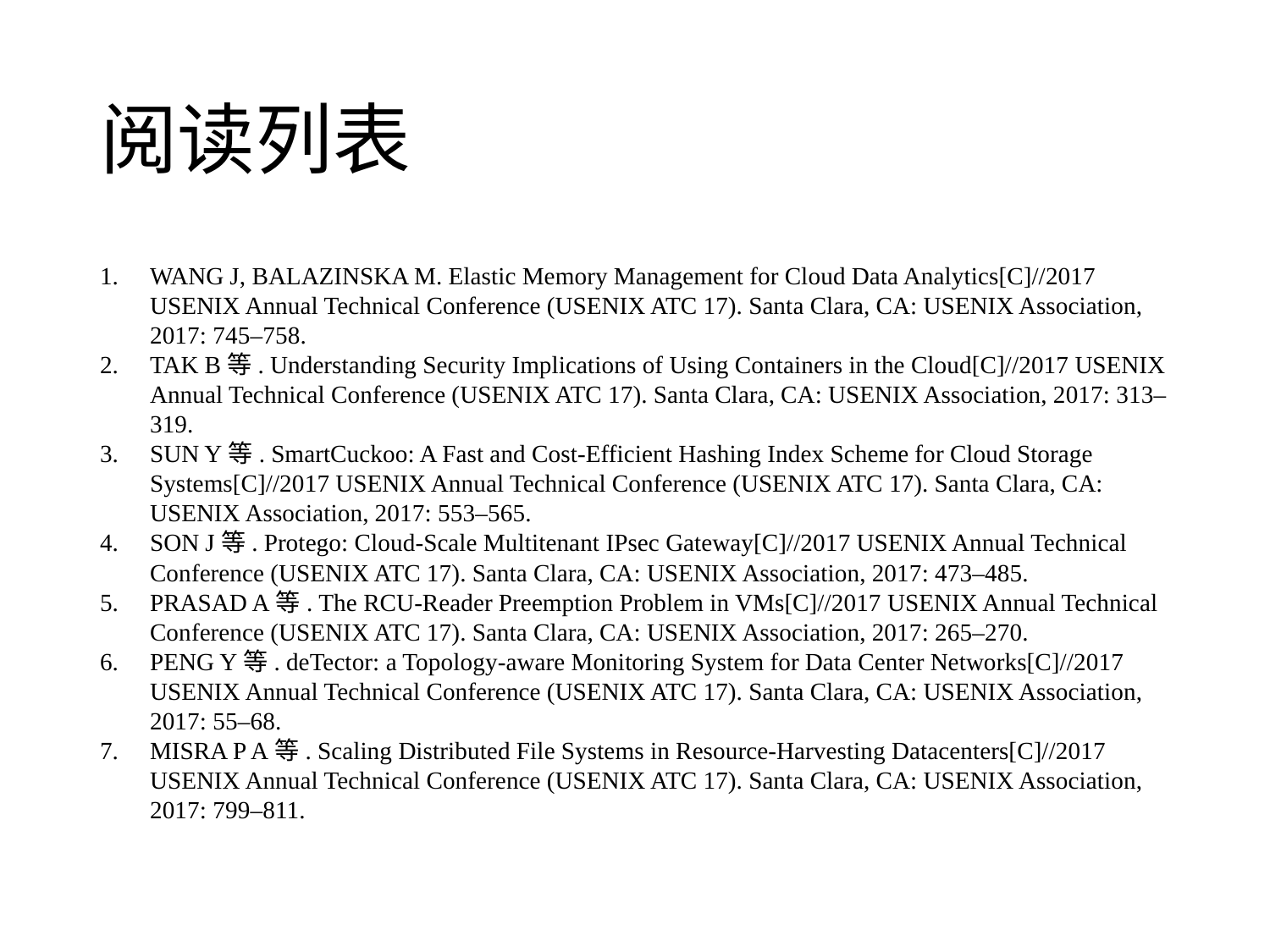

# 阅读列表
WANG J, BALAZINSKA M. Elastic Memory Management for Cloud Data Analytics[C]//2017 USENIX Annual Technical Conference (USENIX ATC 17). Santa Clara, CA: USENIX Association, 2017: 745–758.
TAK B等. Understanding Security Implications of Using Containers in the Cloud[C]//2017 USENIX Annual Technical Conference (USENIX ATC 17). Santa Clara, CA: USENIX Association, 2017: 313–319.
SUN Y等. SmartCuckoo: A Fast and Cost-Efficient Hashing Index Scheme for Cloud Storage Systems[C]//2017 USENIX Annual Technical Conference (USENIX ATC 17). Santa Clara, CA: USENIX Association, 2017: 553–565.
SON J等. Protego: Cloud-Scale Multitenant IPsec Gateway[C]//2017 USENIX Annual Technical Conference (USENIX ATC 17). Santa Clara, CA: USENIX Association, 2017: 473–485.
PRASAD A等. The RCU-Reader Preemption Problem in VMs[C]//2017 USENIX Annual Technical Conference (USENIX ATC 17). Santa Clara, CA: USENIX Association, 2017: 265–270.
PENG Y等. deTector: a Topology-aware Monitoring System for Data Center Networks[C]//2017 USENIX Annual Technical Conference (USENIX ATC 17). Santa Clara, CA: USENIX Association, 2017: 55–68.
MISRA P A等. Scaling Distributed File Systems in Resource-Harvesting Datacenters[C]//2017 USENIX Annual Technical Conference (USENIX ATC 17). Santa Clara, CA: USENIX Association, 2017: 799–811.